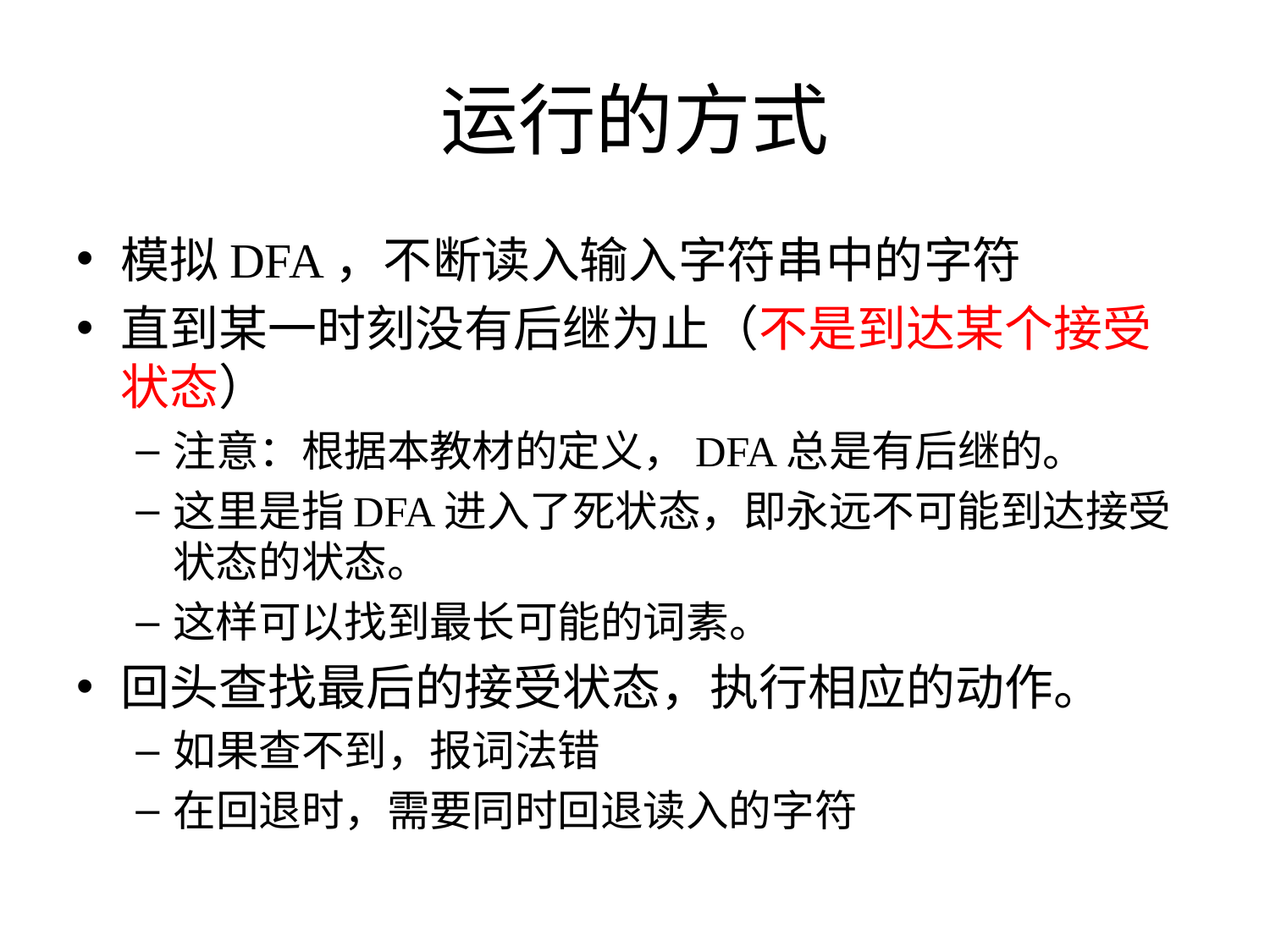

# 运行的方式
模拟DFA，不断读入输入字符串中的字符
直到某一时刻没有后继为止（不是到达某个接受状态）
注意：根据本教材的定义，DFA总是有后继的。
这里是指DFA进入了死状态，即永远不可能到达接受状态的状态。
这样可以找到最长可能的词素。
回头查找最后的接受状态，执行相应的动作。
如果查不到，报词法错
在回退时，需要同时回退读入的字符